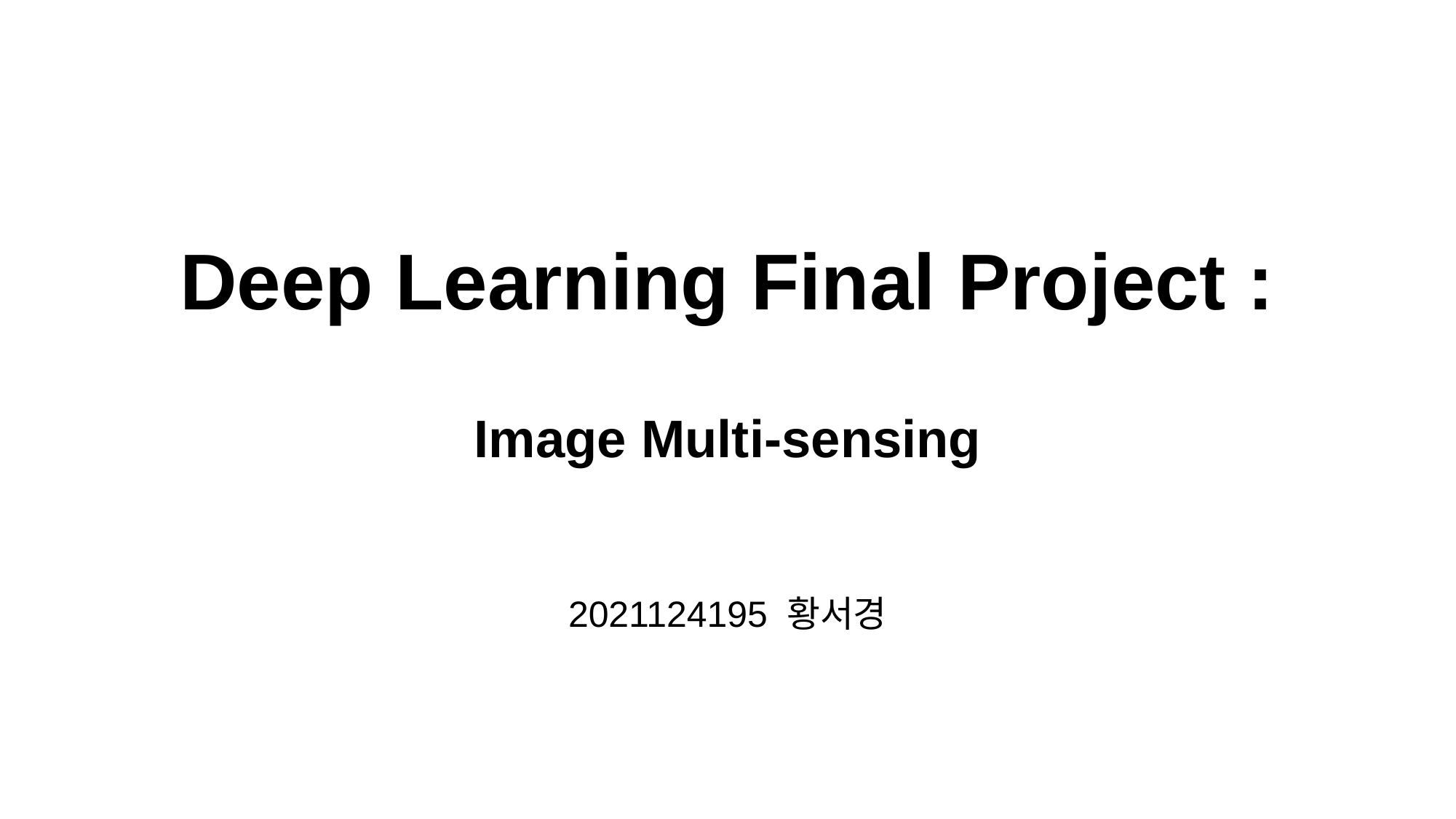

# Deep Learning Final Project : Image Multi-sensing
2021124195 황서경